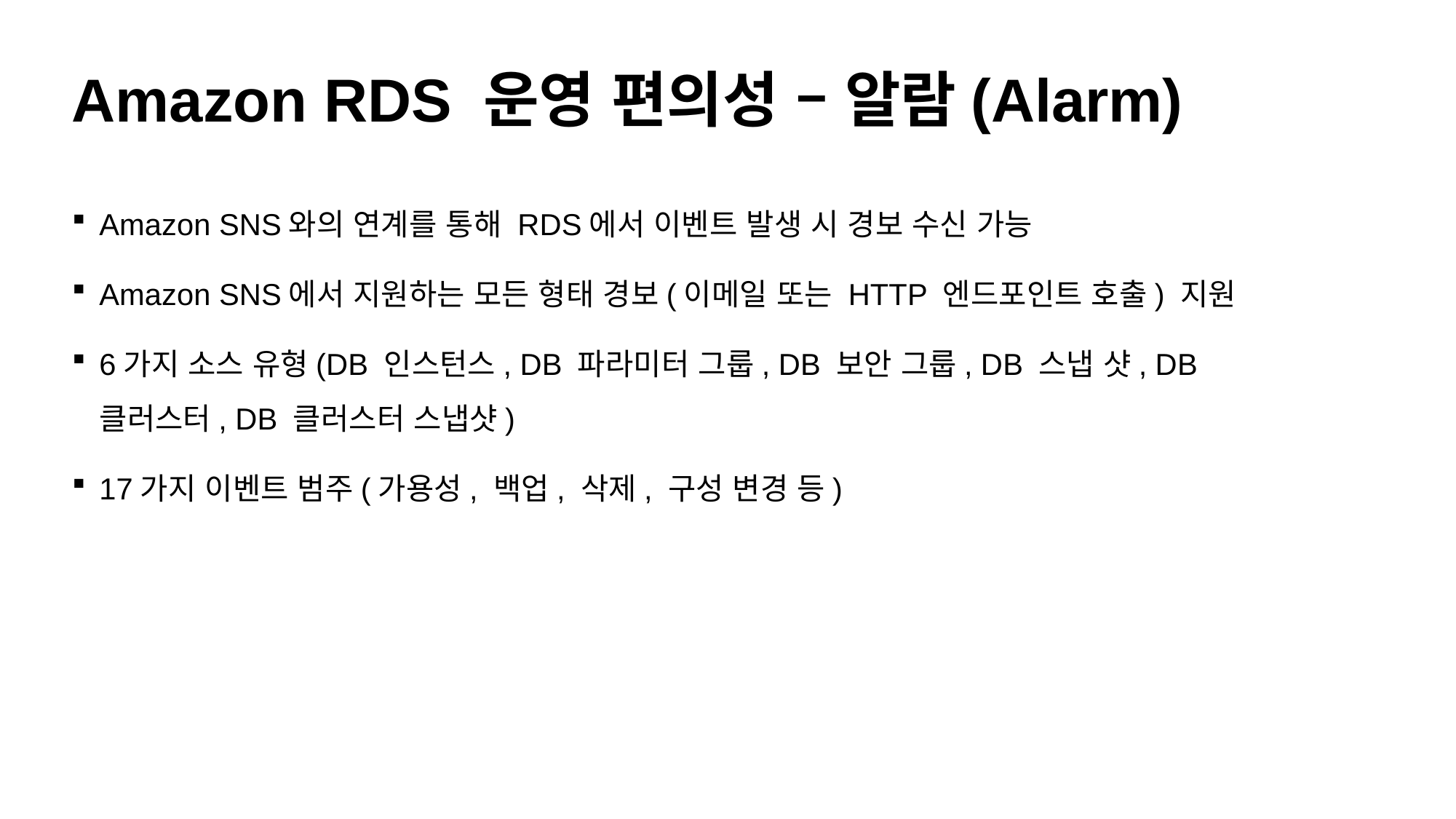

# Amazon RDS 운영 편의성 – 알람(Alarm)
Amazon SNS와의 연계를 통해 RDS에서 이벤트 발생 시 경보 수신 가능
Amazon SNS에서 지원하는 모든 형태 경보(이메일 또는 HTTP 엔드포인트 호출) 지원
6가지 소스 유형(DB 인스턴스, DB 파라미터 그룹, DB 보안 그룹, DB 스냅 샷, DB 클러스터, DB 클러스터 스냅샷)
17가지 이벤트 범주(가용성, 백업, 삭제, 구성 변경 등)